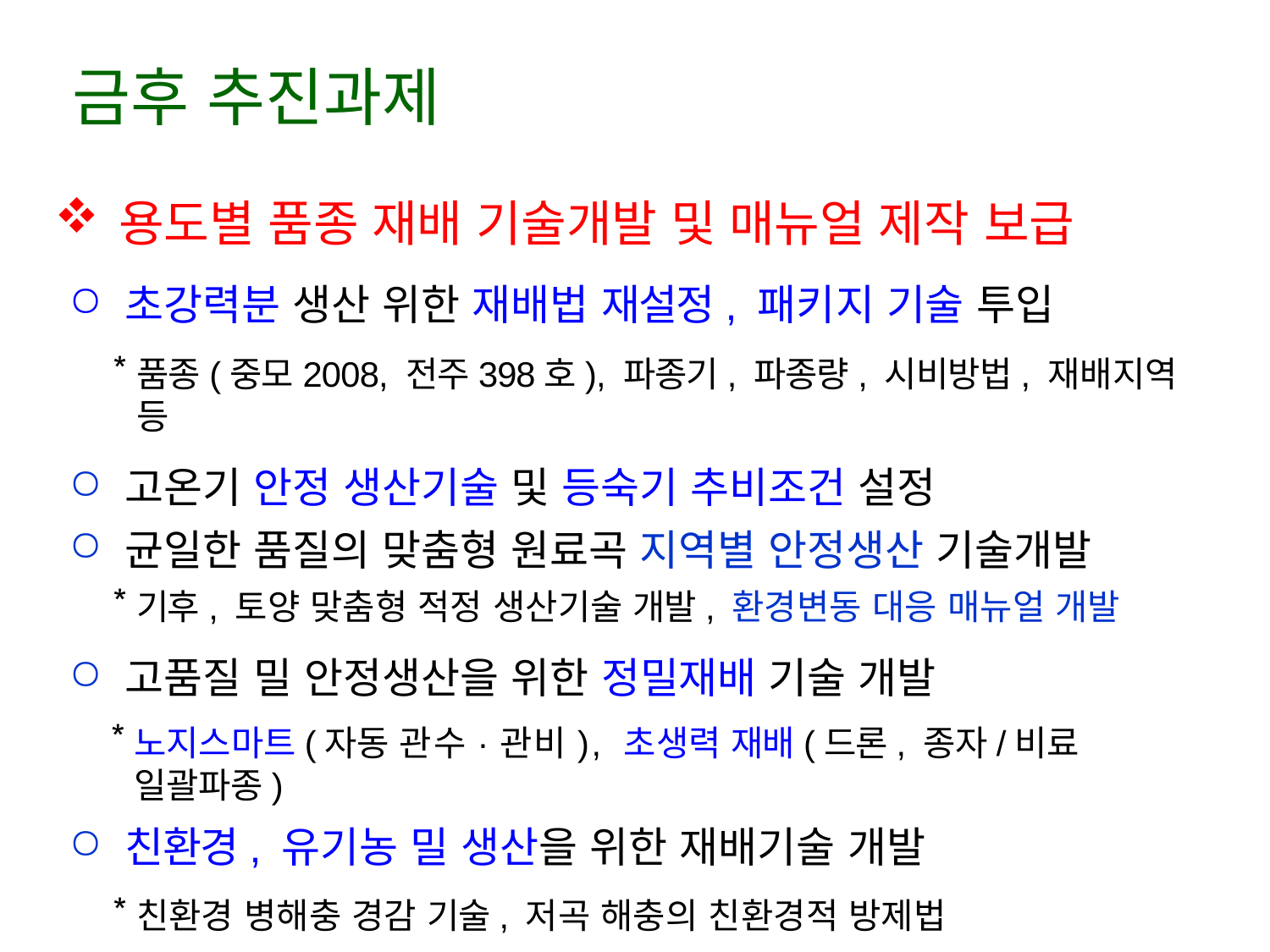

# 금후 추진과제
용도별 품종 재배 기술개발 및 매뉴얼 제작 보급
초강력분 생산 위한 재배법 재설정, 패키지 기술 투입
품종(중모2008, 전주398호), 파종기, 파종량, 시비방법, 재배지역 등
고온기 안정 생산기술 및 등숙기 추비조건 설정
균일한 품질의 맞춤형 원료곡 지역별 안정생산 기술개발
기후, 토양 맞춤형 적정 생산기술 개발, 환경변동 대응 매뉴얼 개발
고품질 밀 안정생산을 위한 정밀재배 기술 개발
노지스마트(자동 관수·관비), 초생력 재배(드론, 종자/비료 일괄파종)
친환경, 유기농 밀 생산을 위한 재배기술 개발
친환경 병해충 경감 기술, 저곡 해충의 친환경적 방제법